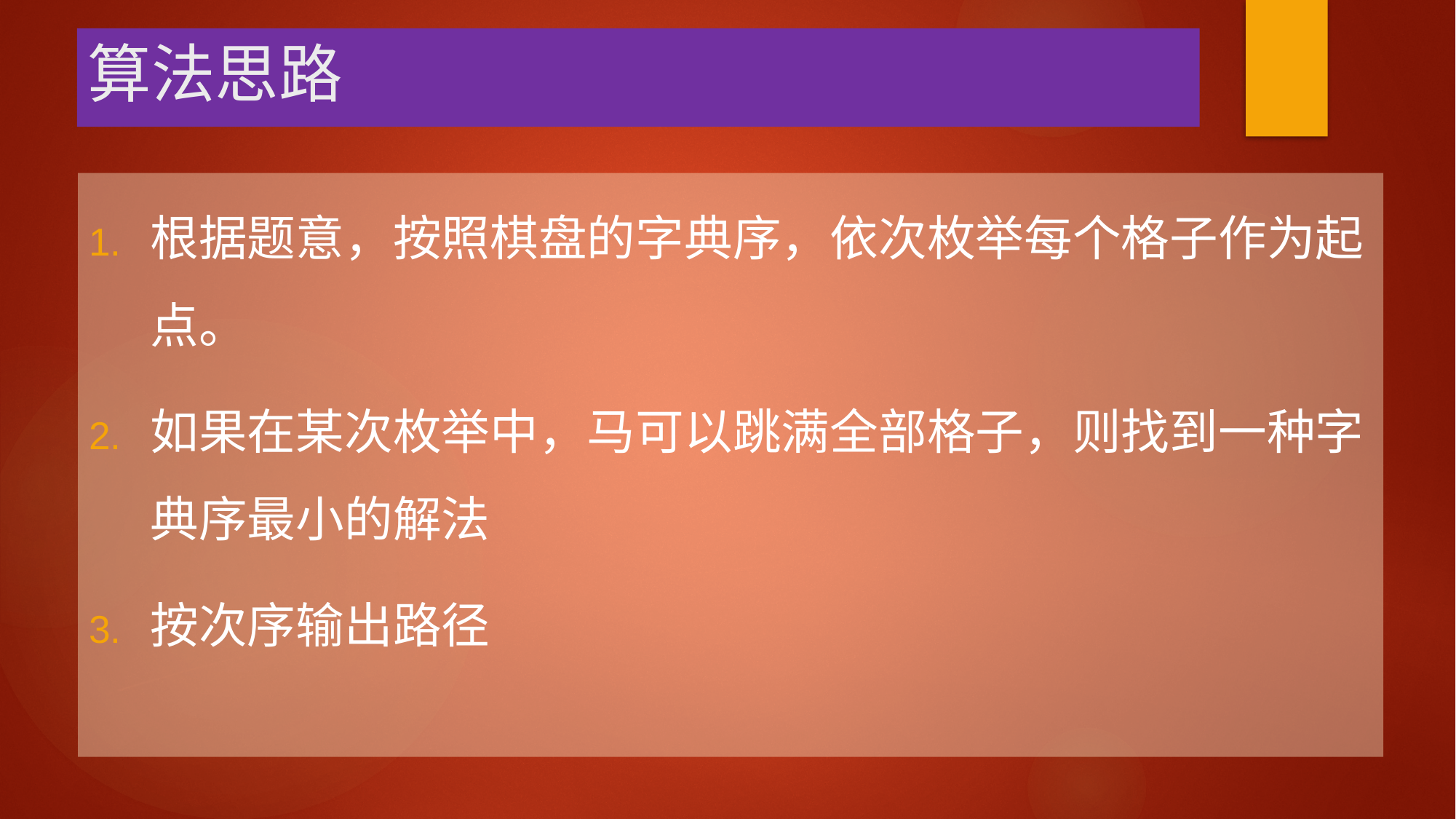

# 算法思路
根据题意，按照棋盘的字典序，依次枚举每个格子作为起点。
如果在某次枚举中，马可以跳满全部格子，则找到一种字典序最小的解法
按次序输出路径